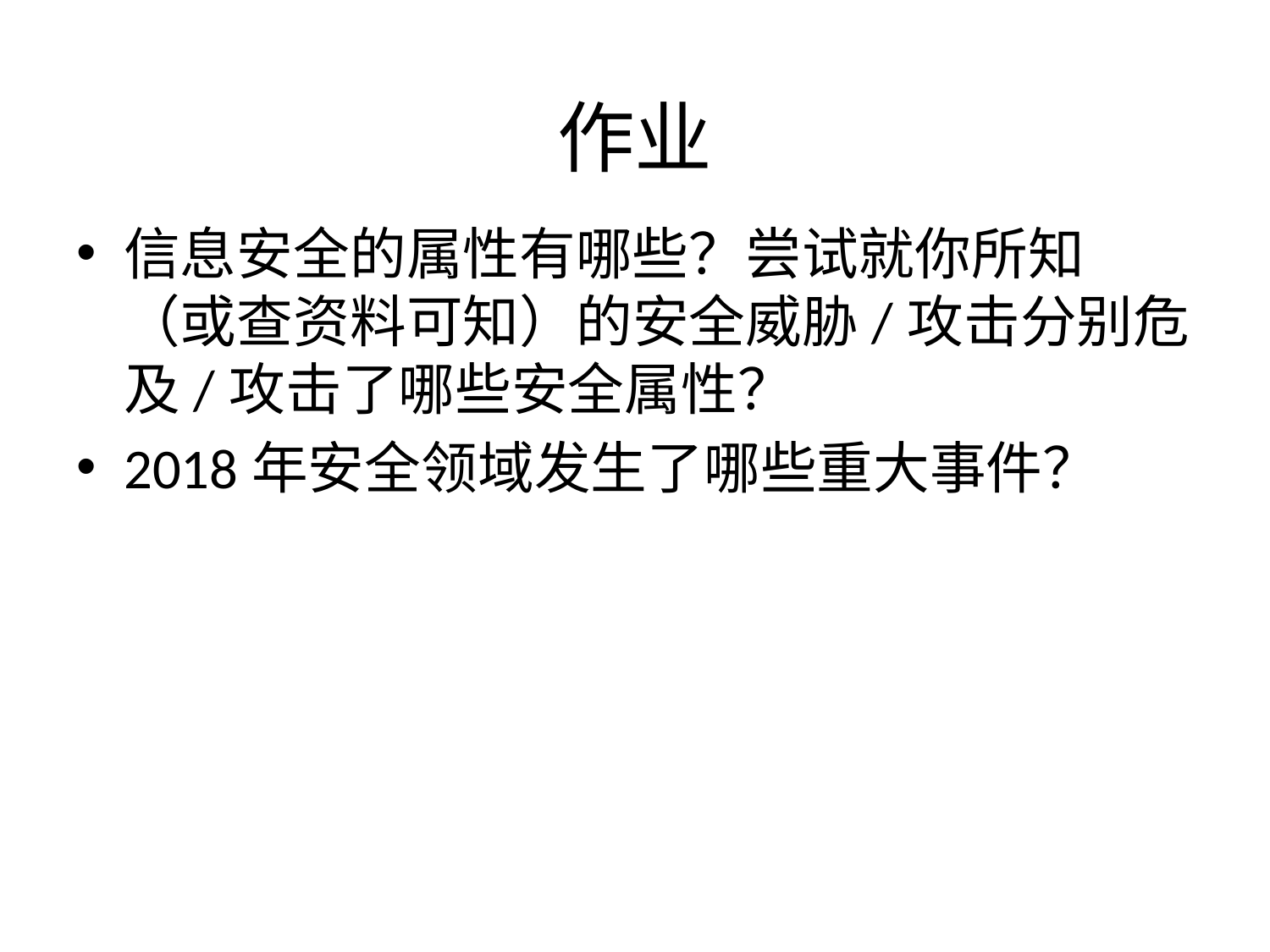

# 作业
信息安全的属性有哪些？尝试就你所知（或查资料可知）的安全威胁/攻击分别危及/攻击了哪些安全属性？
2018年安全领域发生了哪些重大事件？

31